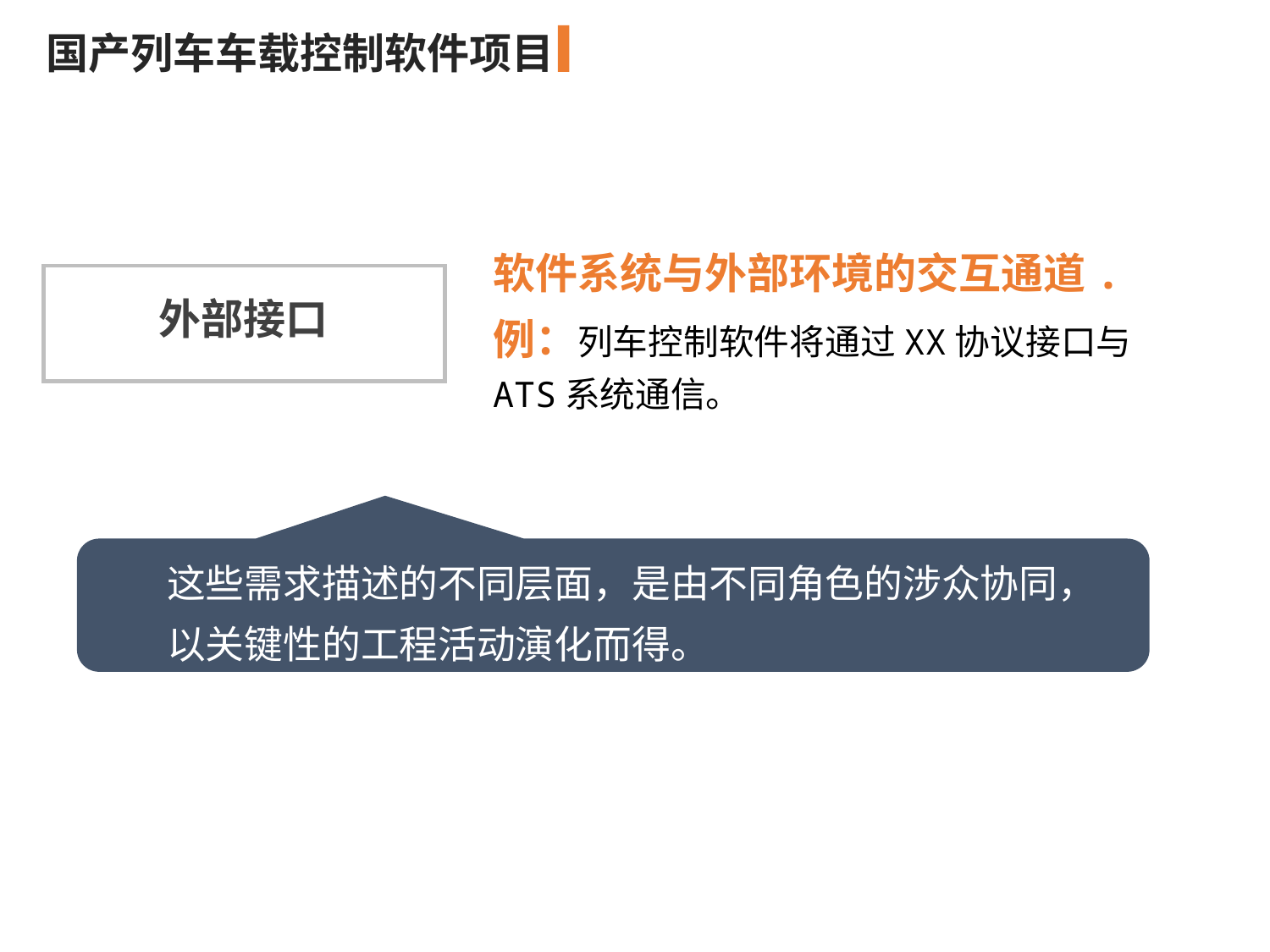

国产列车车载控制软件项目

软件系统与外部环境的交互通道.
例：列车控制软件将通过XX协议接口与ATS系统通信。

外部接口

这些需求描述的不同层面，是由不同角色的涉众协同，以关键性的工程活动演化而得。